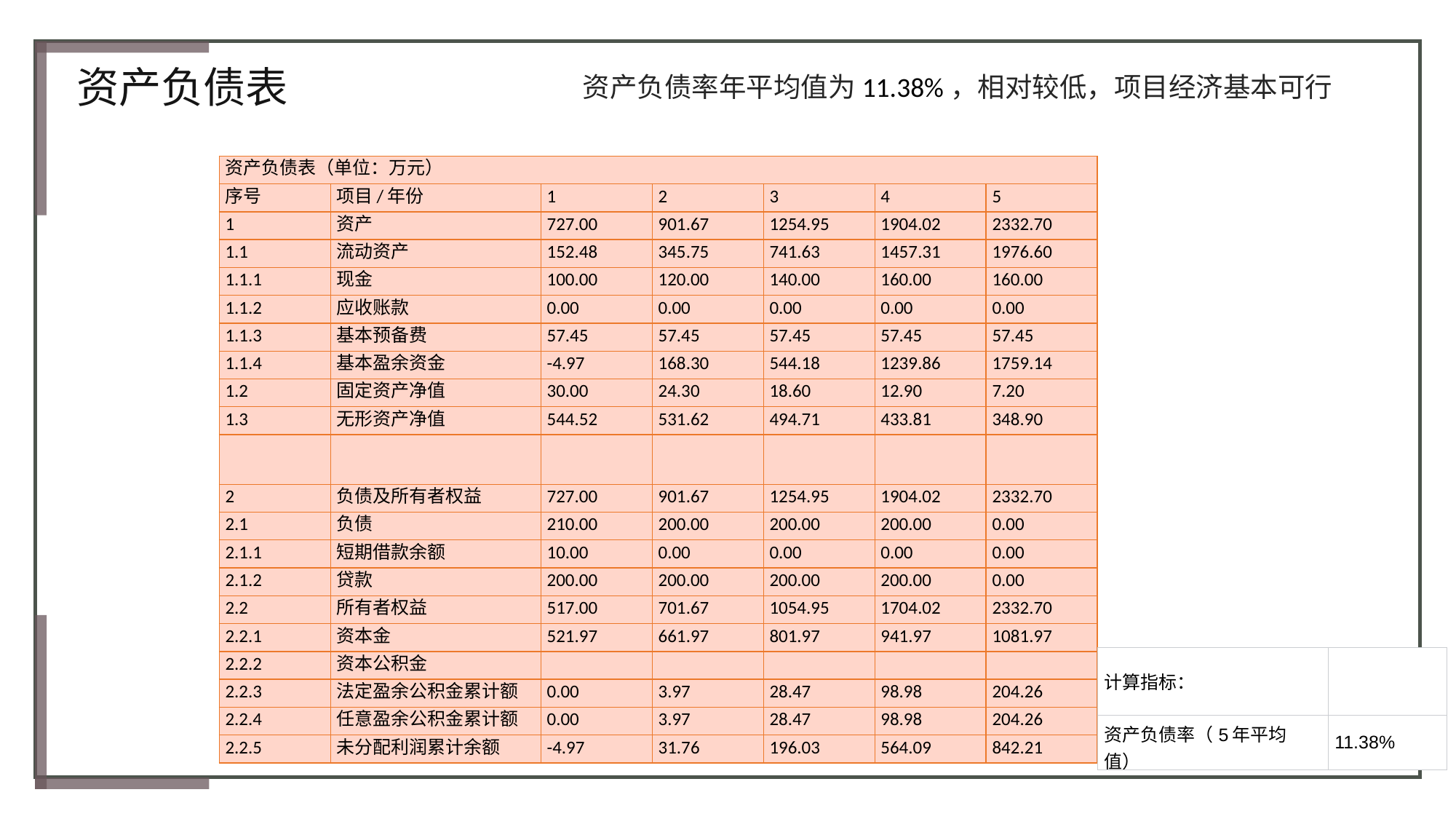

资产负债率年平均值为11.38%，相对较低，项目经济基本可行
资产负债表
| 资产负债表（单位：万元） |  |  |  |  |  |  |
| --- | --- | --- | --- | --- | --- | --- |
| 序号 | 项目/年份 | 1 | 2 | 3 | 4 | 5 |
| 1 | 资产 | 727.00 | 901.67 | 1254.95 | 1904.02 | 2332.70 |
| 1.1 | 流动资产 | 152.48 | 345.75 | 741.63 | 1457.31 | 1976.60 |
| 1.1.1 | 现金 | 100.00 | 120.00 | 140.00 | 160.00 | 160.00 |
| 1.1.2 | 应收账款 | 0.00 | 0.00 | 0.00 | 0.00 | 0.00 |
| 1.1.3 | 基本预备费 | 57.45 | 57.45 | 57.45 | 57.45 | 57.45 |
| 1.1.4 | 基本盈余资金 | -4.97 | 168.30 | 544.18 | 1239.86 | 1759.14 |
| 1.2 | 固定资产净值 | 30.00 | 24.30 | 18.60 | 12.90 | 7.20 |
| 1.3 | 无形资产净值 | 544.52 | 531.62 | 494.71 | 433.81 | 348.90 |
|  |  |  |  |  |  |  |
| 2 | 负债及所有者权益 | 727.00 | 901.67 | 1254.95 | 1904.02 | 2332.70 |
| 2.1 | 负债 | 210.00 | 200.00 | 200.00 | 200.00 | 0.00 |
| 2.1.1 | 短期借款余额 | 10.00 | 0.00 | 0.00 | 0.00 | 0.00 |
| 2.1.2 | 贷款 | 200.00 | 200.00 | 200.00 | 200.00 | 0.00 |
| 2.2 | 所有者权益 | 517.00 | 701.67 | 1054.95 | 1704.02 | 2332.70 |
| 2.2.1 | 资本金 | 521.97 | 661.97 | 801.97 | 941.97 | 1081.97 |
| 2.2.2 | 资本公积金 |  |  |  |  |  |
| 2.2.3 | 法定盈余公积金累计额 | 0.00 | 3.97 | 28.47 | 98.98 | 204.26 |
| 2.2.4 | 任意盈余公积金累计额 | 0.00 | 3.97 | 28.47 | 98.98 | 204.26 |
| 2.2.5 | 未分配利润累计余额 | -4.97 | 31.76 | 196.03 | 564.09 | 842.21 |

| 计算指标： |  |
| --- | --- |
| 资产负债率（5年平均值） | 11.38% |